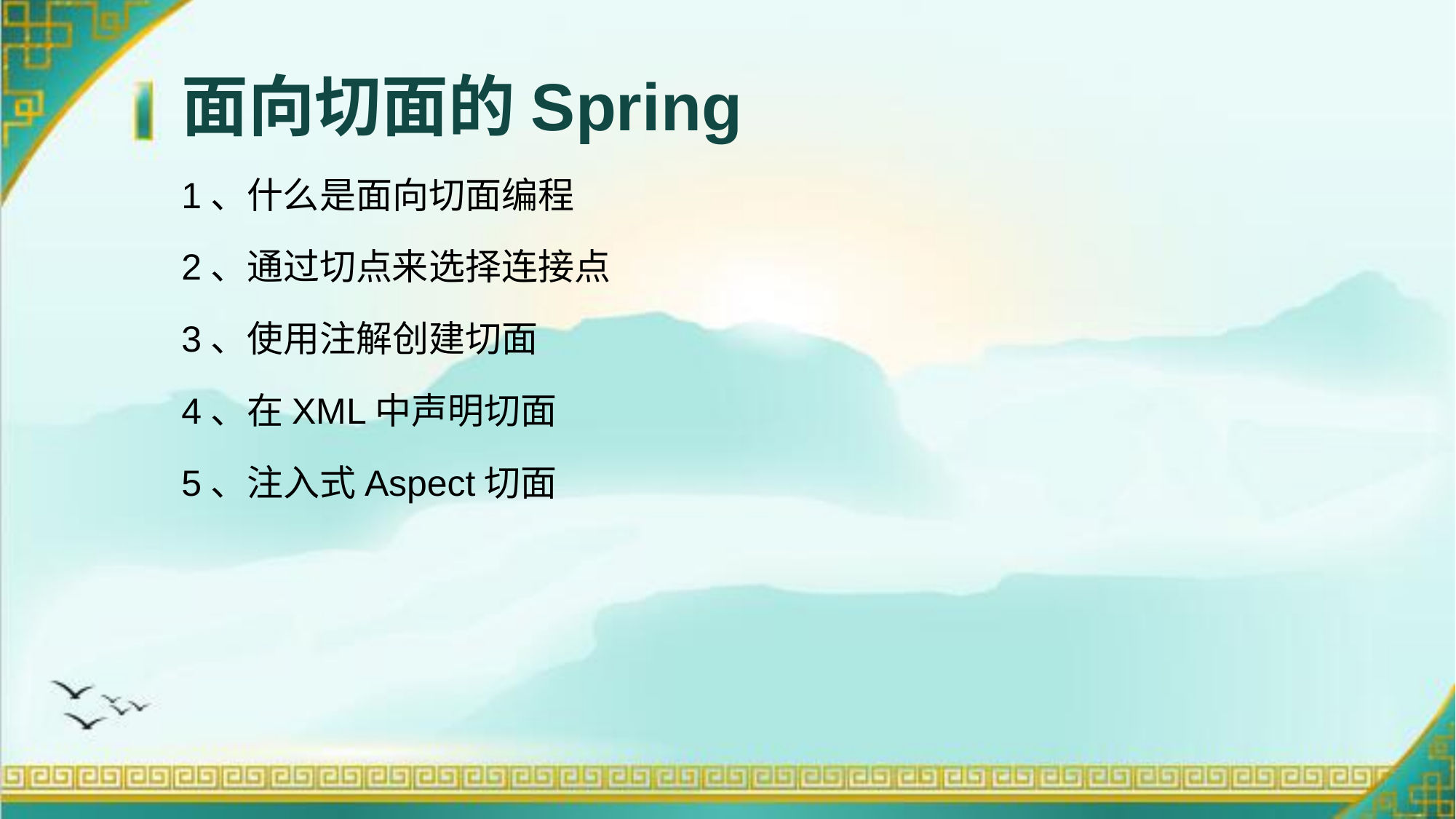

# 面向切面的Spring
1、什么是面向切面编程
2、通过切点来选择连接点
3、使用注解创建切面
4、在XML中声明切面
5、注入式Aspect切面